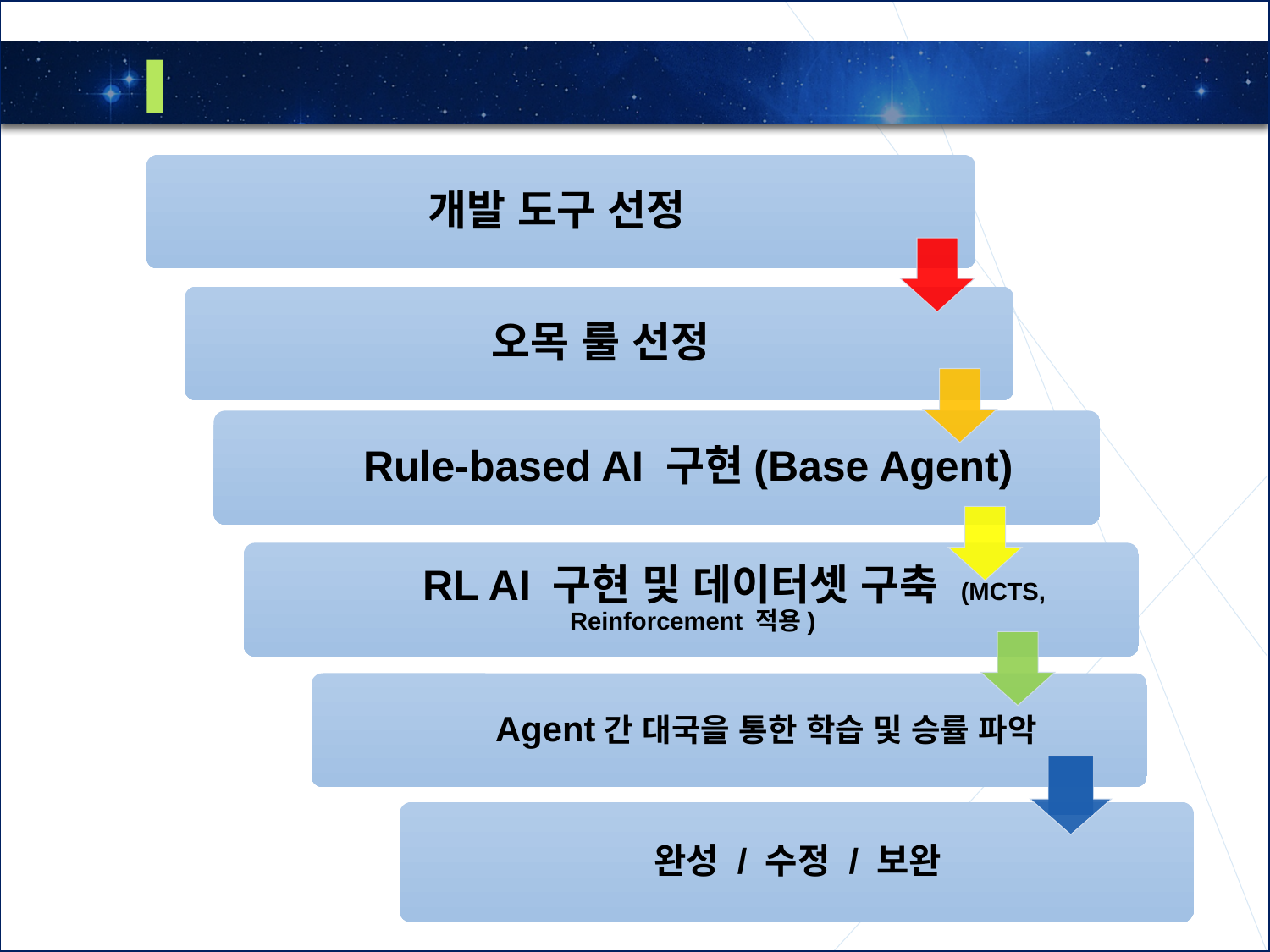

3
연구 내용 – 전체 계획

개발 도구 선정
오목 룰 선정
     Rule-based AI 구현(Base Agent)
       RL AI 구현 및 데이터셋 구축 (MCTS, Reinforcement 적용)
        Agent간 대국을 통한 학습 및 승률 파악

완성 / 수정 / 보완